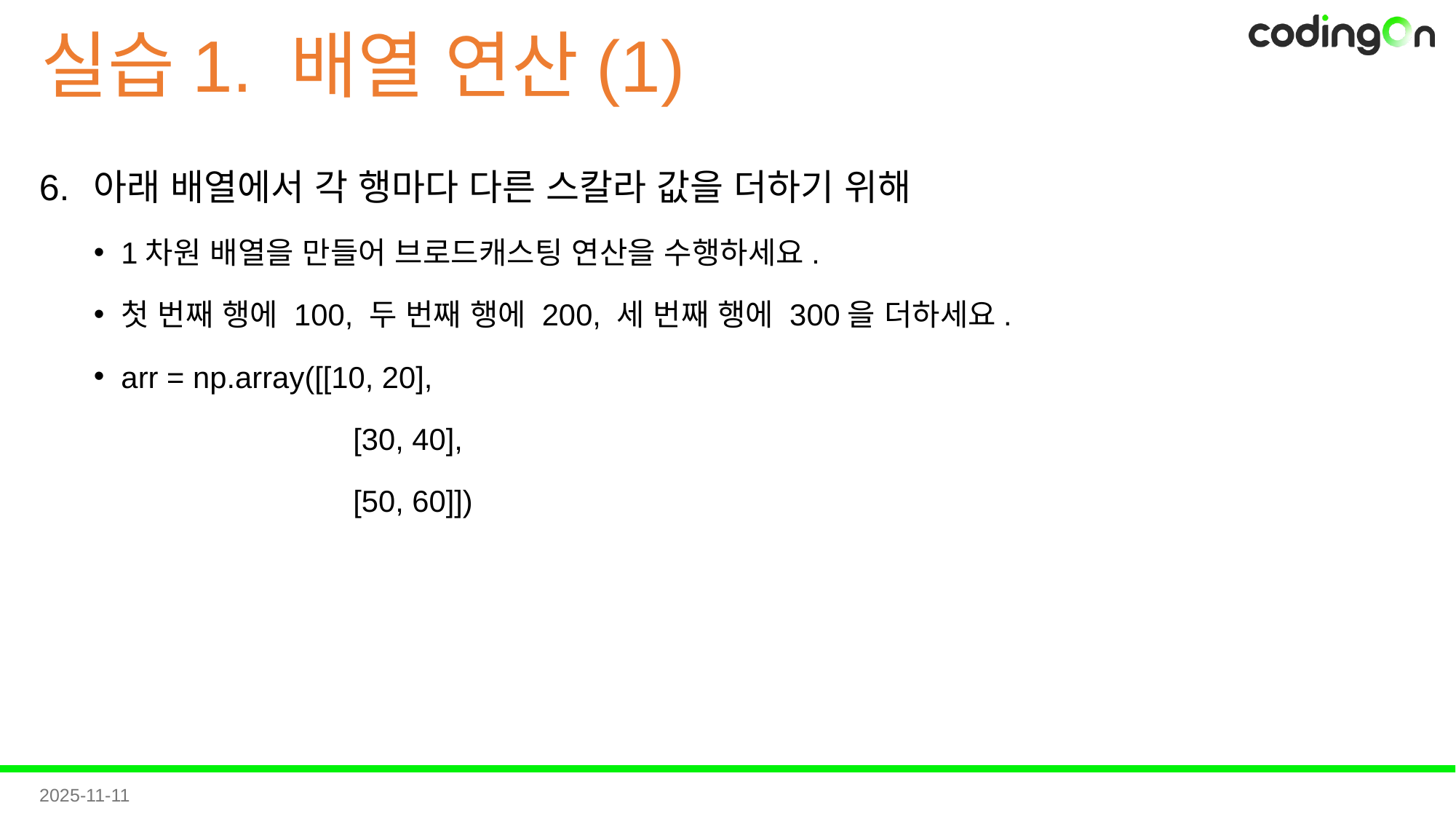

# 실습1. 배열 연산(1)
아래 배열에서 각 행마다 다른 스칼라 값을 더하기 위해
1차원 배열을 만들어 브로드캐스팅 연산을 수행하세요.
첫 번째 행에 100, 두 번째 행에 200, 세 번째 행에 300을 더하세요.
arr = np.array([[10, 20],
                               [30, 40],
                               [50, 60]])
2025-11-11